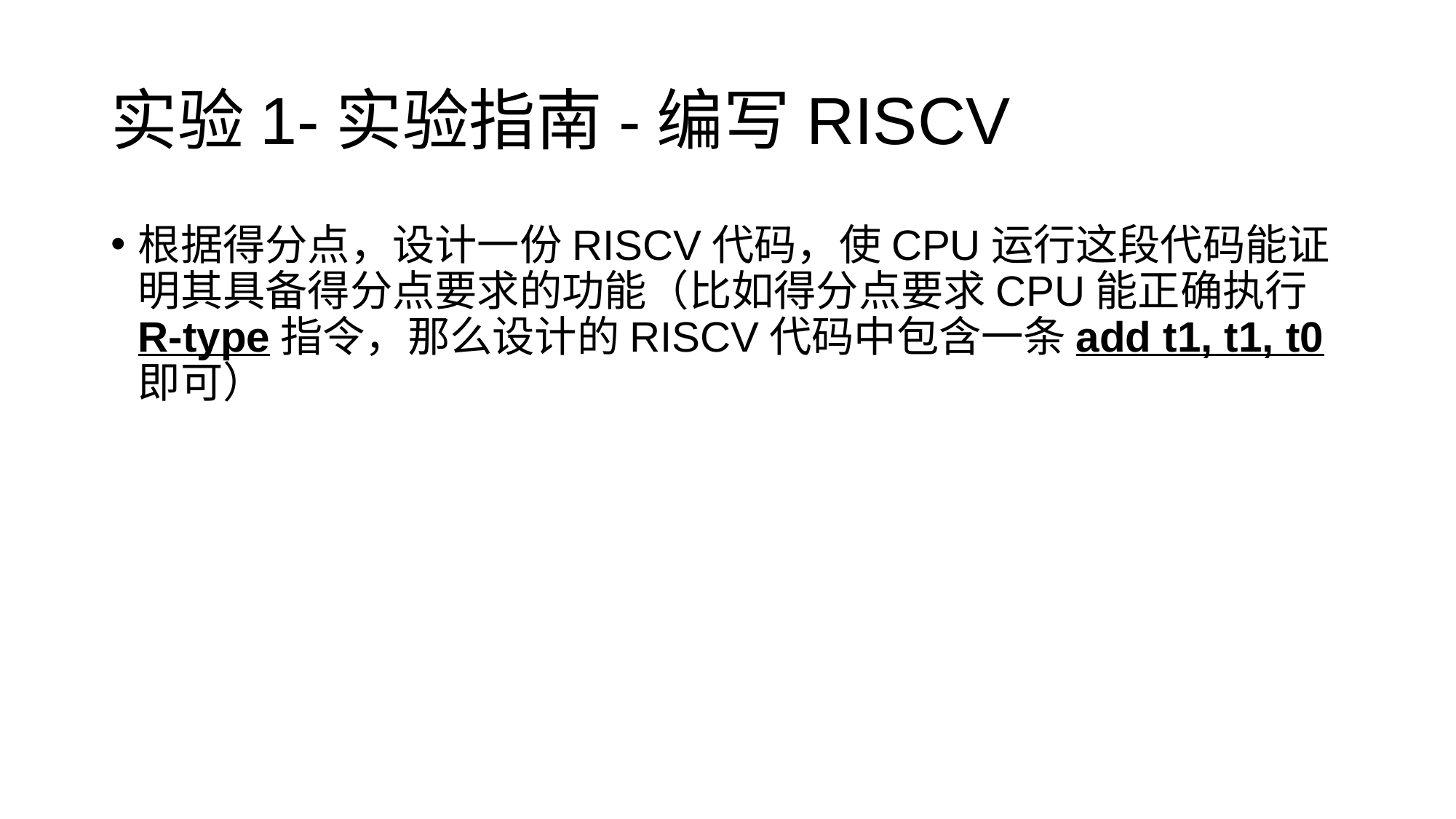

# 实验1-实验指南-编写RISCV
根据得分点，设计一份RISCV代码，使CPU运行这段代码能证明其具备得分点要求的功能（比如得分点要求CPU能正确执行R-type指令，那么设计的RISCV代码中包含一条add t1, t1, t0即可）